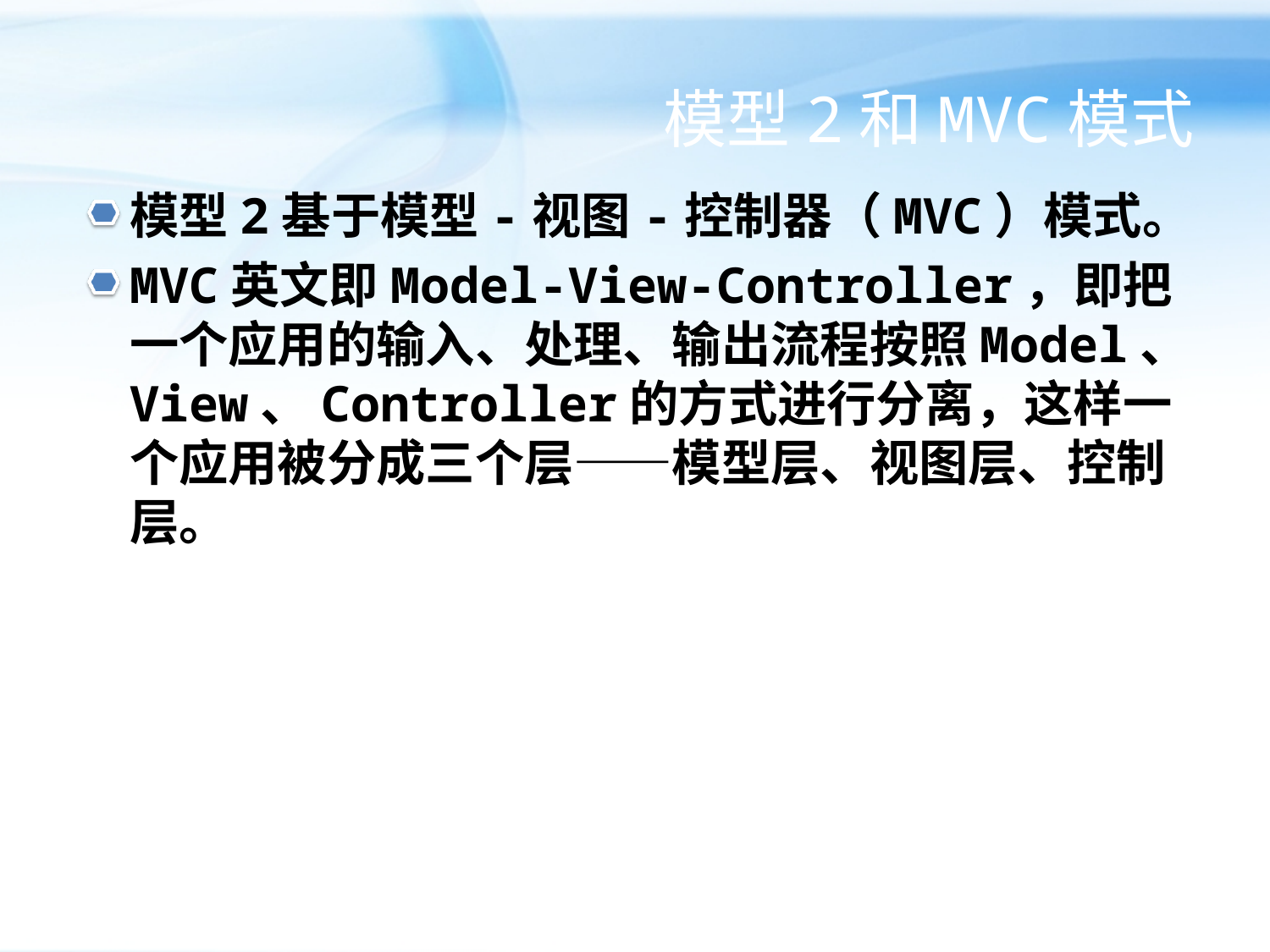

# 模型2和MVC模式
模型2基于模型-视图-控制器（MVC）模式。
MVC英文即Model-View-Controller，即把一个应用的输入、处理、输出流程按照Model、View、Controller的方式进行分离，这样一个应用被分成三个层——模型层、视图层、控制层。